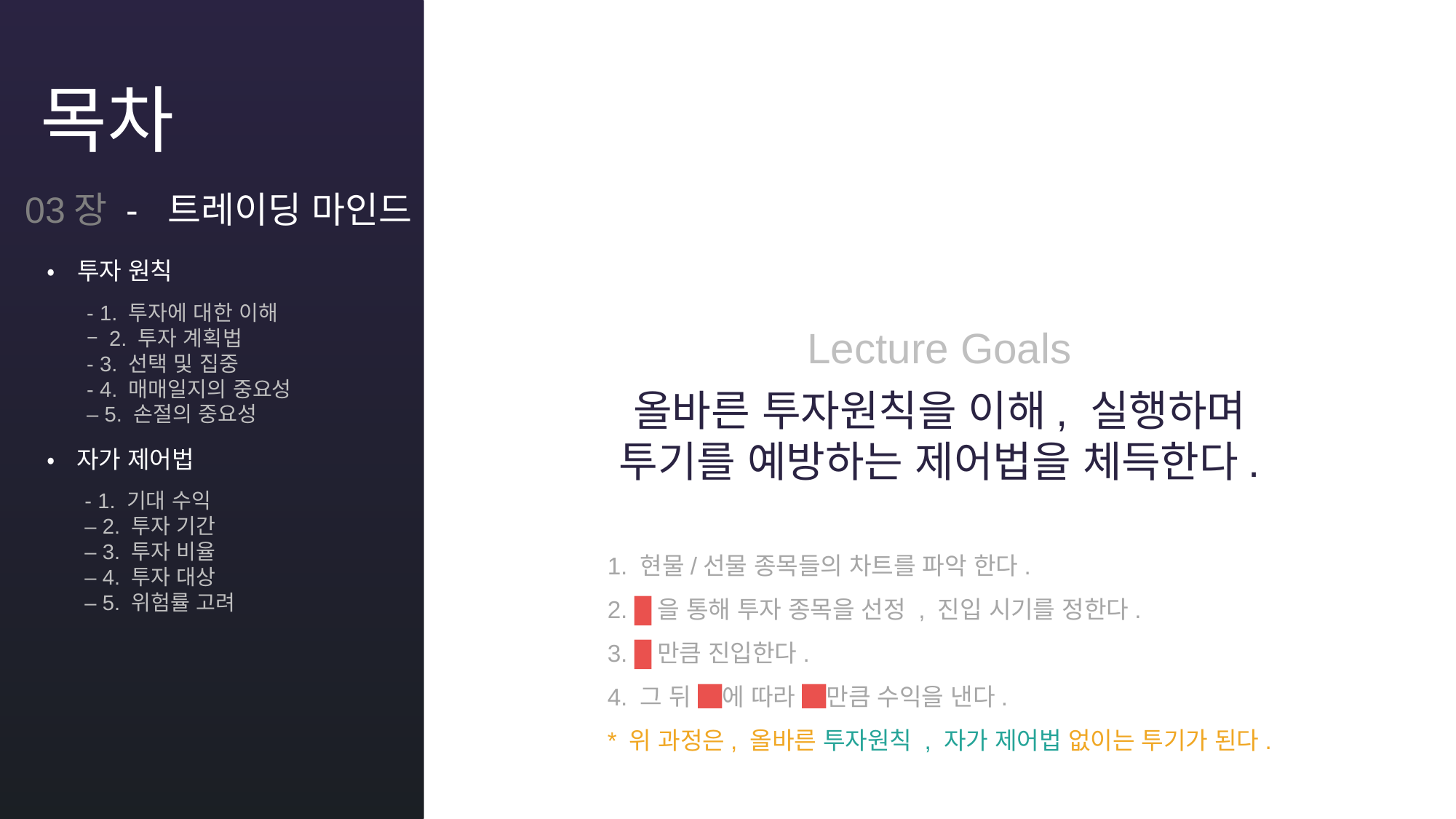

목차
03장 -  트레이딩 마인드
•투자 원칙
- 1. 투자에 대한 이해
– 2. 투자 계획법
- 3. 선택 및 집중
- 4. 매매일지의 중요성
– 5. 손절의 중요성
•자가 제어법
- 1. 기대 수익
– 2. 투자 기간
– 3. 투자 비율
– 4. 투자 대상
– 5. 위험률 고려
Lecture Goals
올바른 투자원칙을 이해, 실행하며
투기를 예방하는 제어법을 체득한다.
1. 현물/선물 종목들의 차트를 파악 한다.
2. █을 통해 투자 종목을 선정 , 진입 시기를 정한다.
3. █만큼 진입한다.
4. 그 뒤 █에 따라 █만큼 수익을 낸다.
* 위 과정은, 올바른 투자원칙 , 자가 제어법 없이는 투기가 된다.